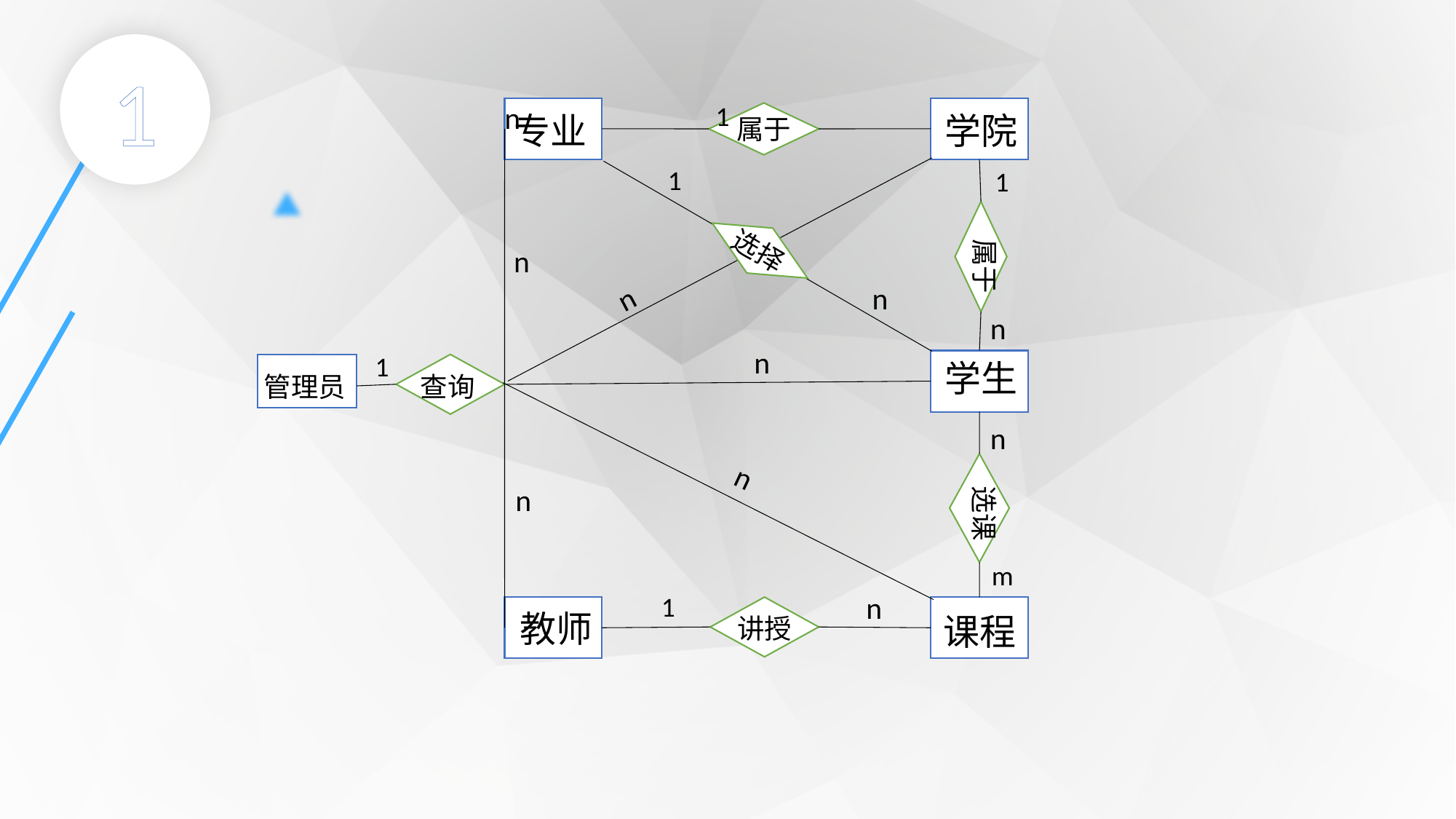

1
n
1

专业

学院
属于

1
1

属于
选择

n
n
n

n
n
1

学生

管理员
查询
n
n
n
选课

m
n
1

教师
课程
讲授